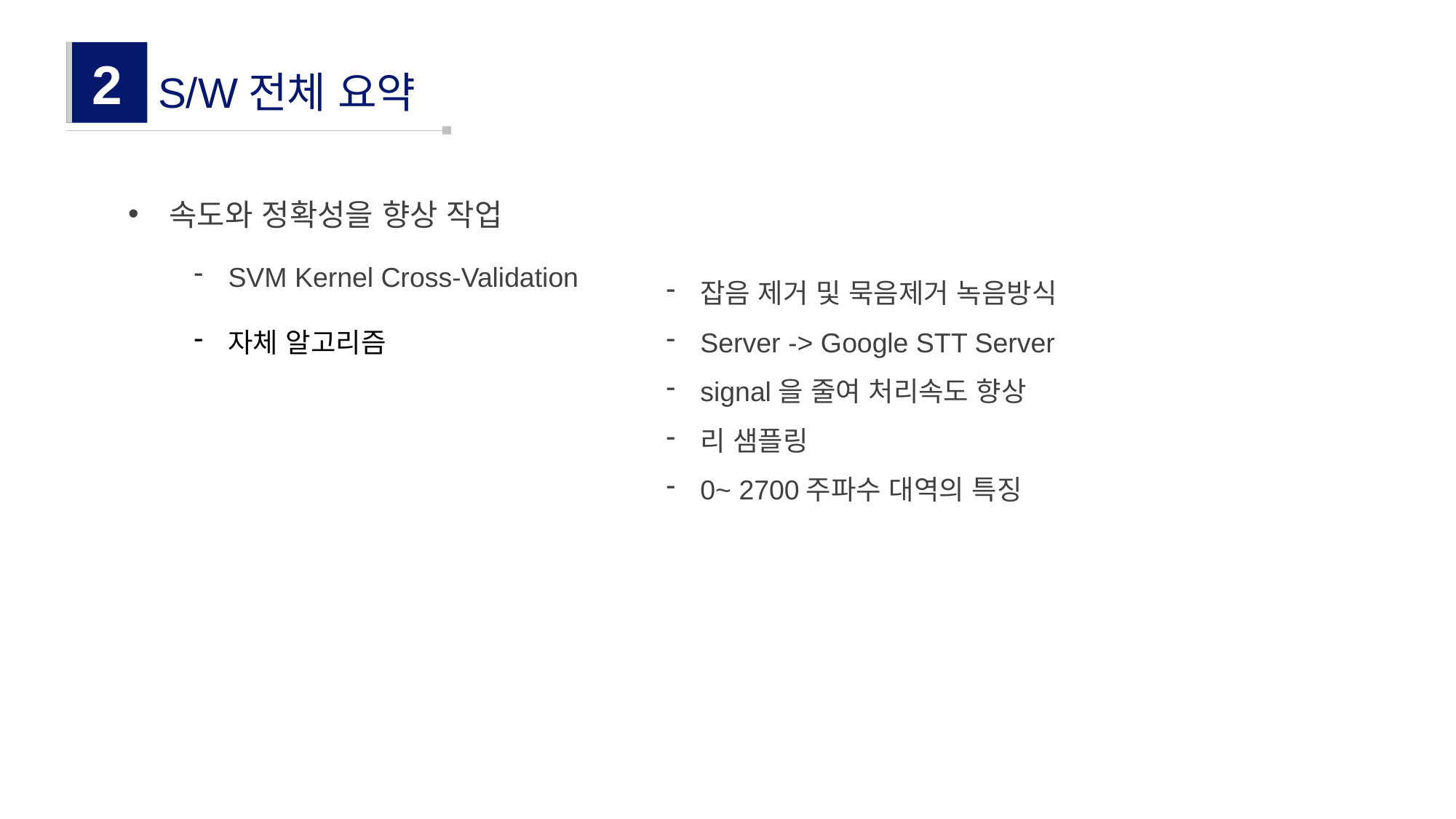

2

S/W전체 요약

속도와 정확성을 향상 작업
잡음 제거 및 묵음제거 녹음방식
Server -> Google STT Server
signal을 줄여 처리속도 향상
리 샘플링
0~ 2700주파수 대역의 특징
SVM Kernel Cross-Validation
자체 알고리즘